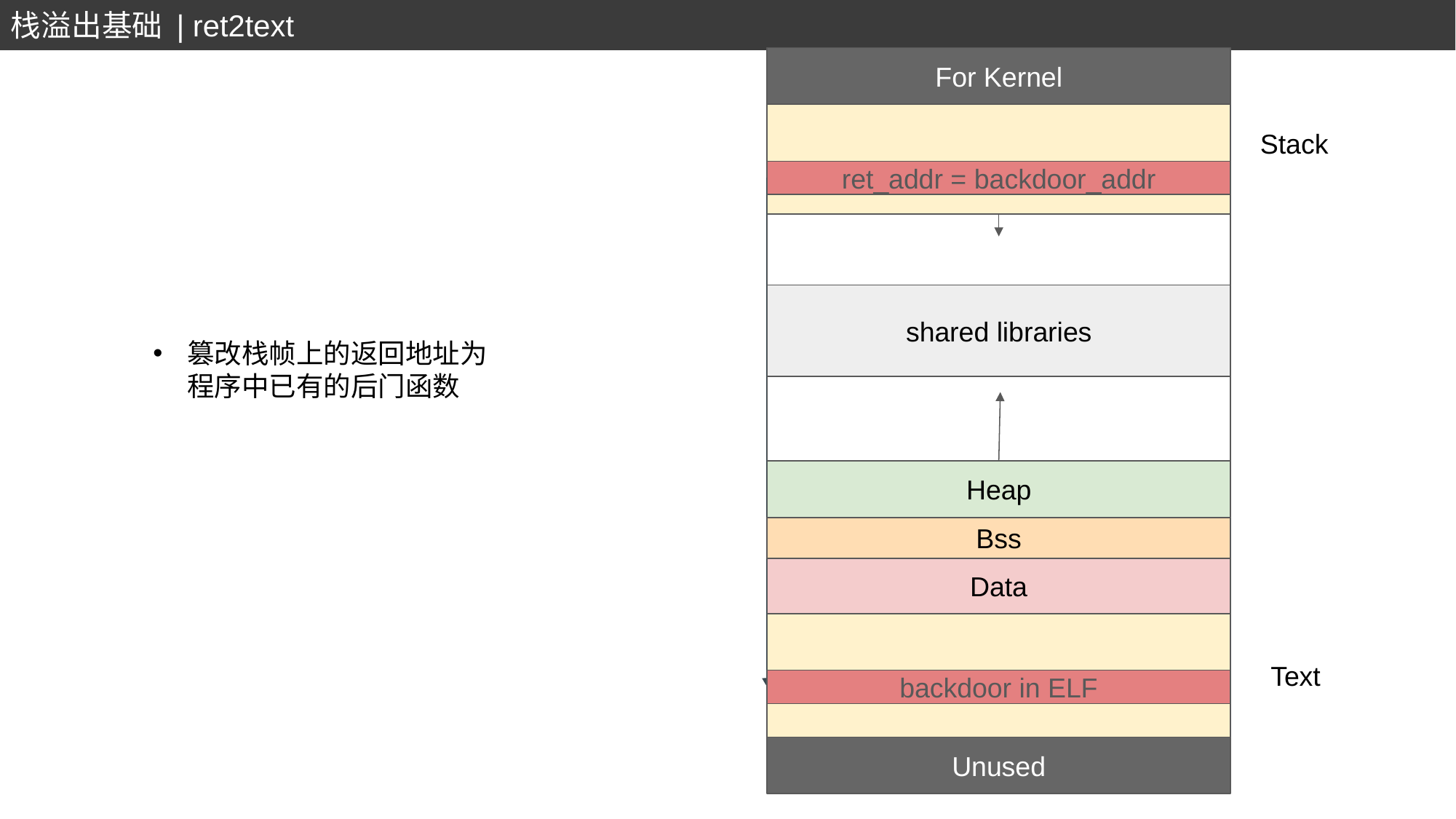

栈溢出基础 | ret2text
For Kernel

shared libraries

Heap
Data

Unused
ret_addr = backdoor_addr
Stack
篡改栈帧上的返回地址为程序中已有的后门函数
Bss
Text
backdoor in ELF